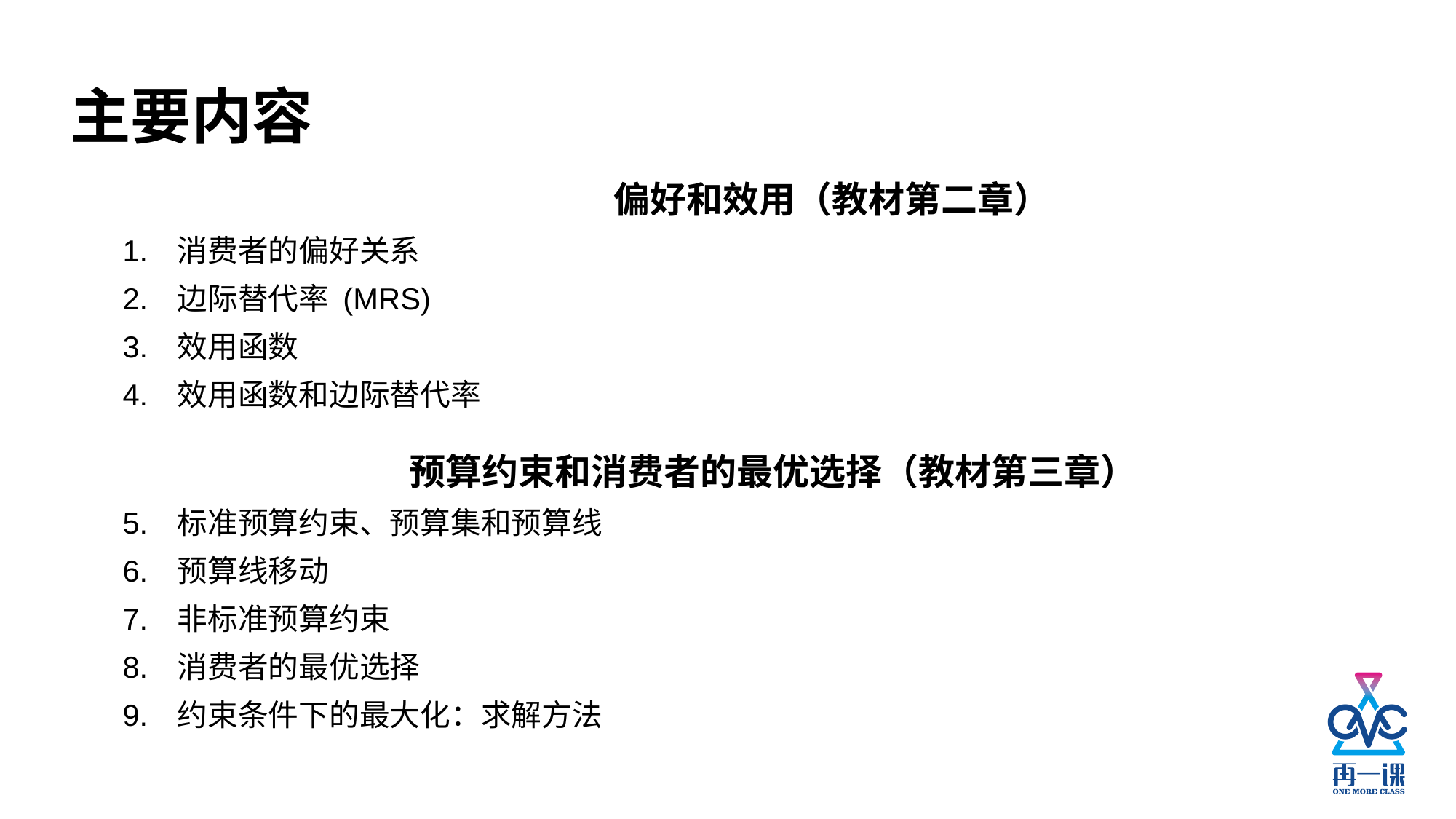

主要内容
	偏好和效用（教材第二章）
消费者的偏好关系
边际替代率 (MRS)
效用函数
效用函数和边际替代率
		          预算约束和消费者的最优选择（教材第三章）
标准预算约束、预算集和预算线
预算线移动
非标准预算约束
消费者的最优选择
约束条件下的最大化：求解方法